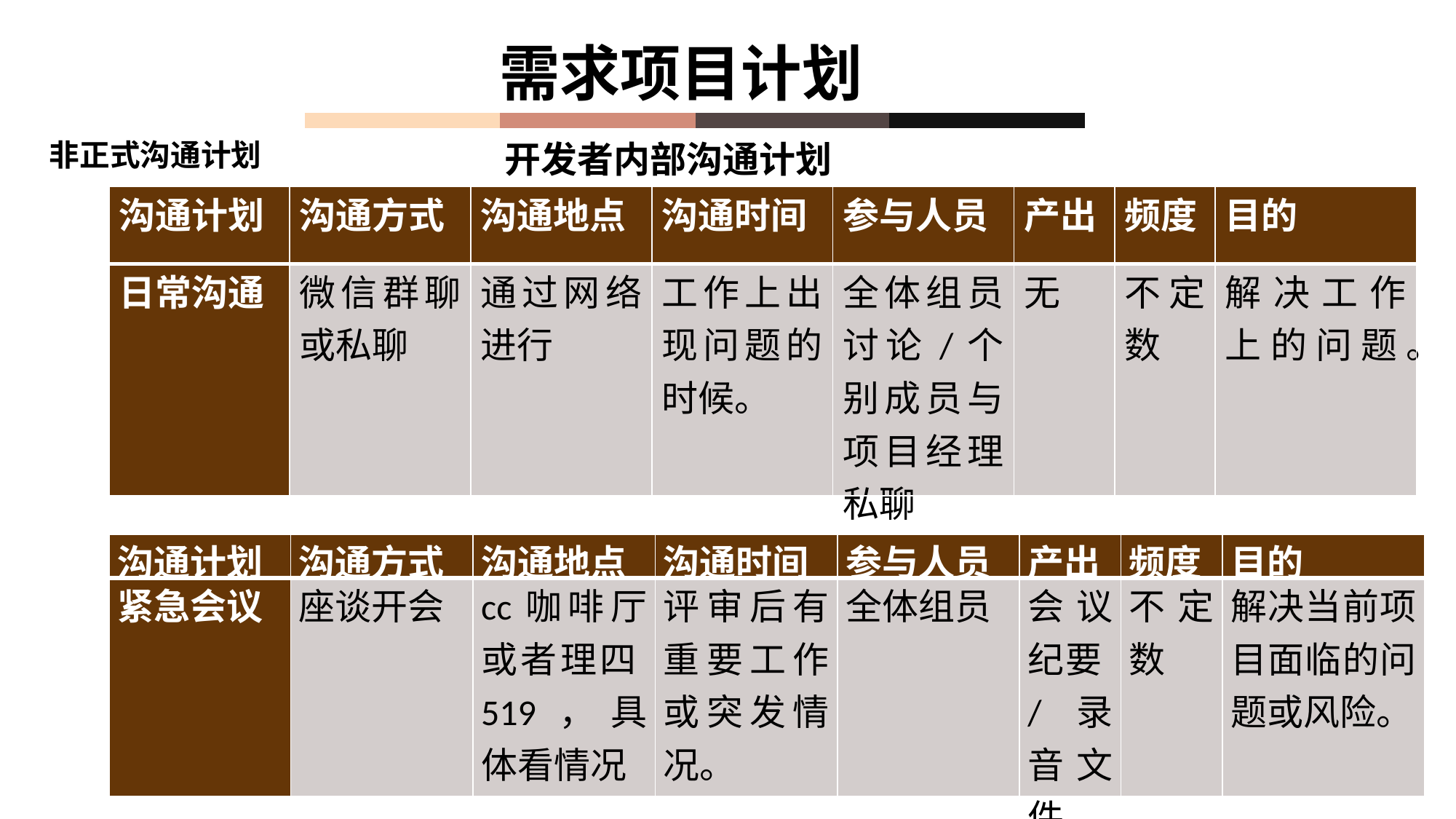

需求项目计划
非正式沟通计划
开发者内部沟通计划
| 沟通计划 | 沟通方式 | 沟通地点 | 沟通时间 | 参与人员 | 产出 | 频度 | 目的 |
| --- | --- | --- | --- | --- | --- | --- | --- |
| 日常沟通 | 微信群聊或私聊 | 通过网络进行 | 工作上出现问题的时候。 | 全体组员讨论/个别成员与项目经理私聊 | 无 | 不定数 | 解决工作上的问题。 |
| 沟通计划 | 沟通方式 | 沟通地点 | 沟通时间 | 参与人员 | 产出 | 频度 | 目的 |
| --- | --- | --- | --- | --- | --- | --- | --- |
| 紧急会议 | 座谈开会 | cc咖啡厅或者理四519，具体看情况 | 评审后有重要工作或突发情况。 | 全体组员 | 会议纪要/录音文件 | 不定数 | 解决当前项目面临的问题或风险。 |